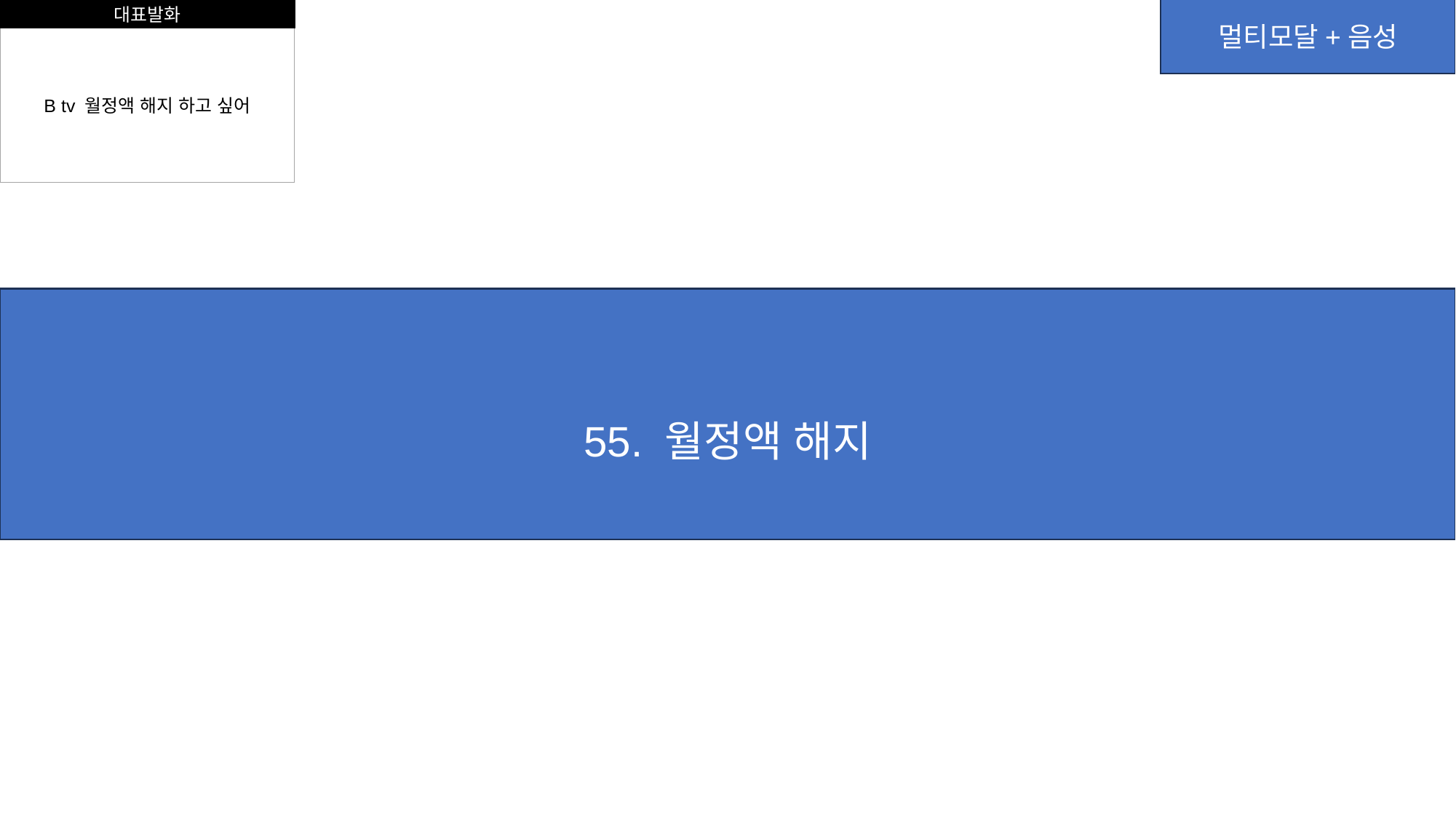

대표발화
멀티모달+음성
B tv 월정액 해지 하고 싶어
55. 월정액 해지